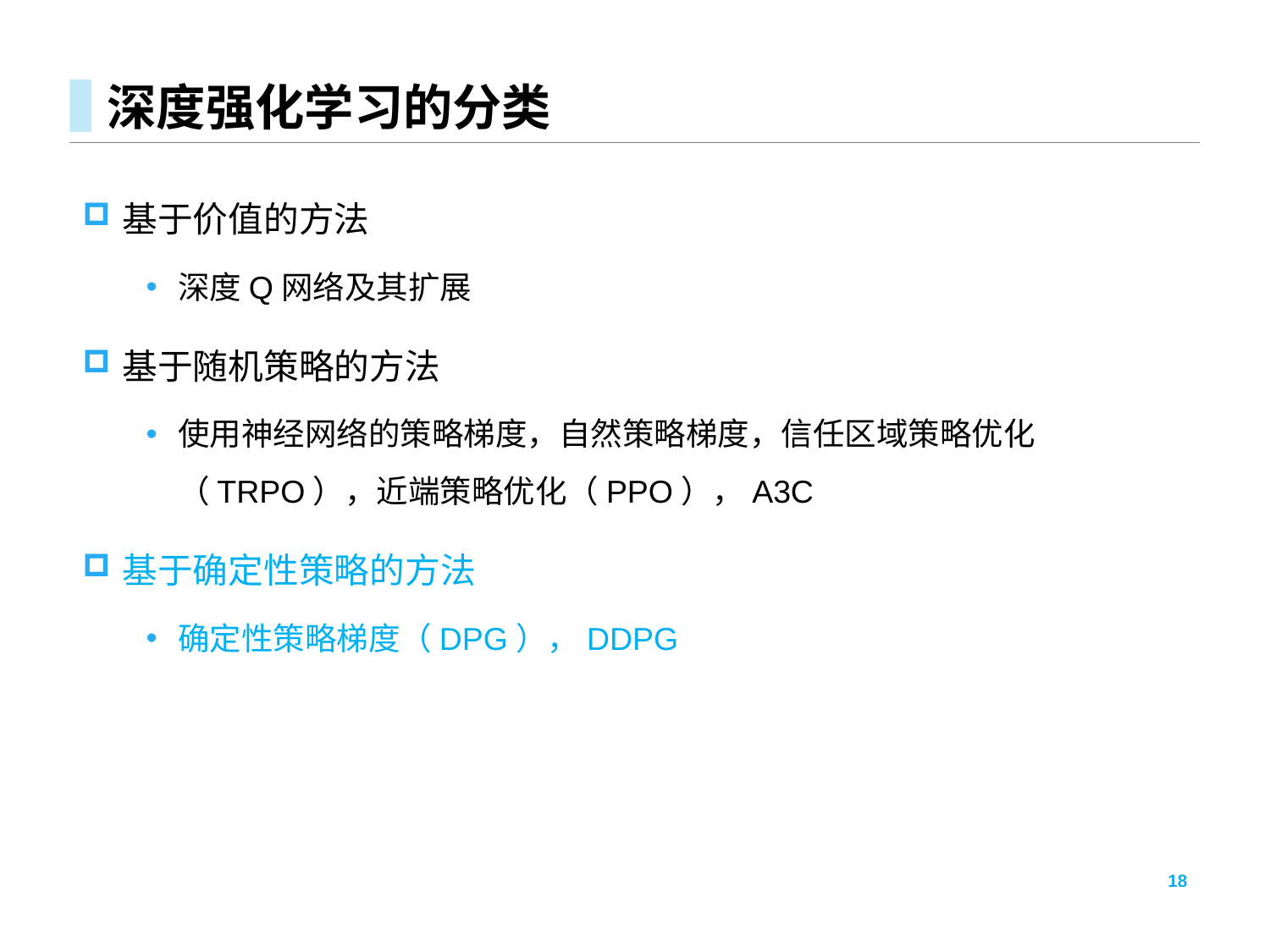

# 深度强化学习的分类
基于价值的方法
深度Q网络及其扩展
基于随机策略的方法
使用神经网络的策略梯度，自然策略梯度，信任区域策略优化（TRPO），近端策略优化（PPO），A3C
基于确定性策略的方法
确定性策略梯度（DPG），DDPG
18